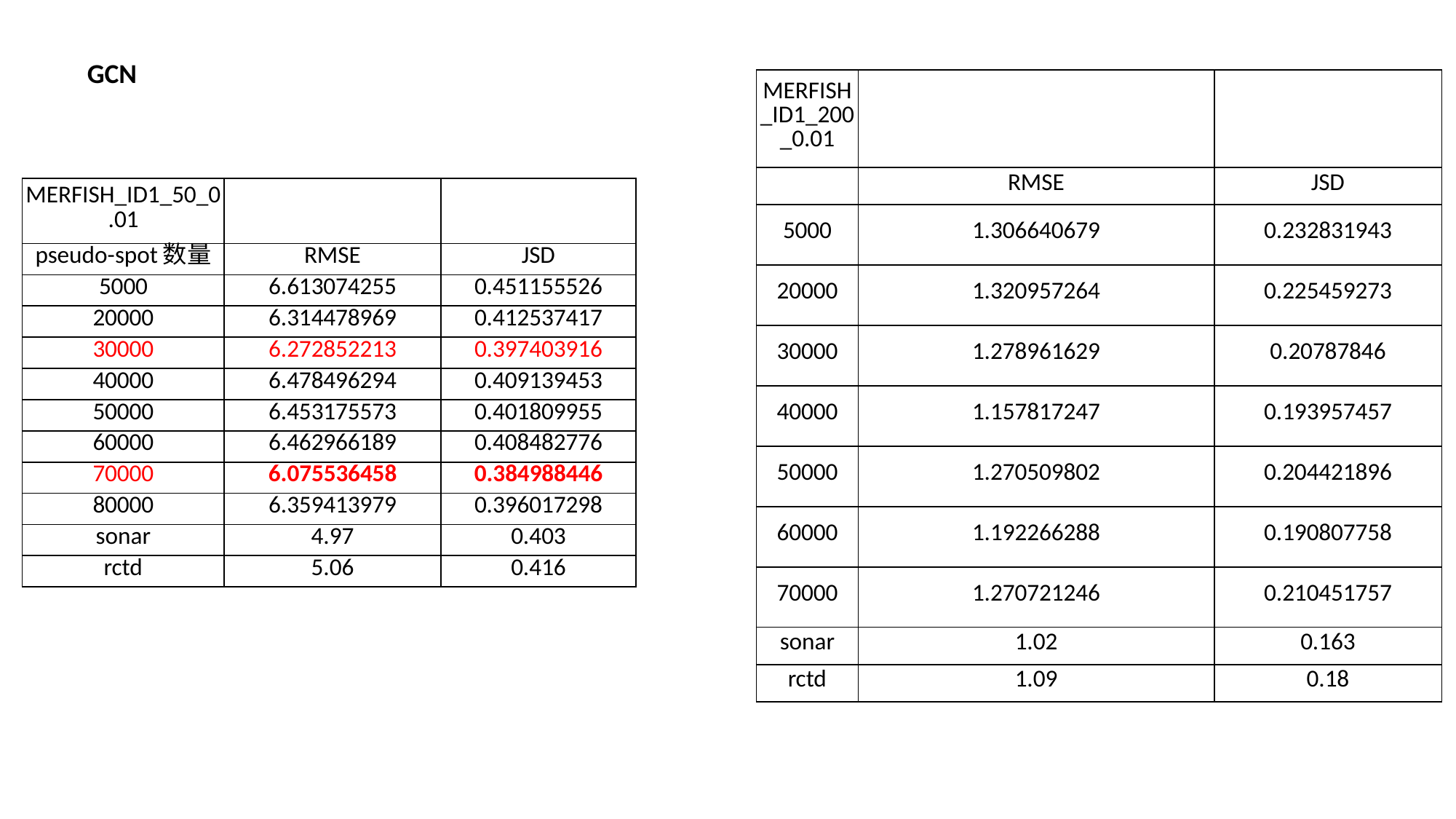

GCN

| MERFISH\_ID1\_200\_0.01 |  |  |
| --- | --- | --- |
|  | RMSE | JSD |
| 5000 | 1.306640679 | 0.232831943 |
| 20000 | 1.320957264 | 0.225459273 |
| 30000 | 1.278961629 | 0.20787846 |
| 40000 | 1.157817247 | 0.193957457 |
| 50000 | 1.270509802 | 0.204421896 |
| 60000 | 1.192266288 | 0.190807758 |
| 70000 | 1.270721246 | 0.210451757 |
| sonar | 1.02 | 0.163 |
| rctd | 1.09 | 0.18 |
| MERFISH\_ID1\_50\_0.01 |  |  |
| --- | --- | --- |
| pseudo-spot数量 | RMSE | JSD |
| 5000 | 6.613074255 | 0.451155526 |
| 20000 | 6.314478969 | 0.412537417 |
| 30000 | 6.272852213 | 0.397403916 |
| 40000 | 6.478496294 | 0.409139453 |
| 50000 | 6.453175573 | 0.401809955 |
| 60000 | 6.462966189 | 0.408482776 |
| 70000 | 6.075536458 | 0.384988446 |
| 80000 | 6.359413979 | 0.396017298 |
| sonar | 4.97 | 0.403 |
| rctd | 5.06 | 0.416 |